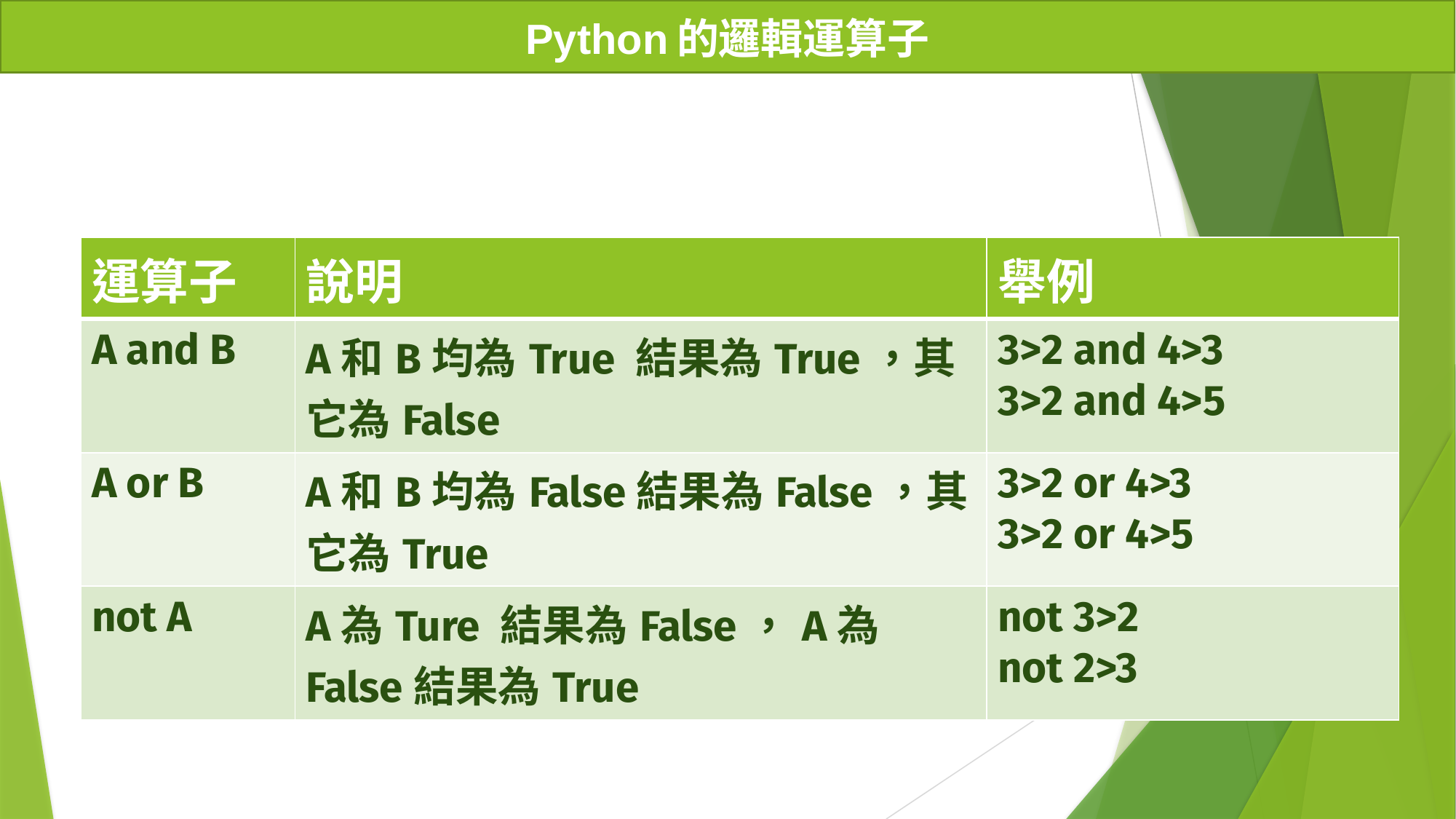

Python的邏輯運算子
| 運算子 | 說明 | 舉例 |
| --- | --- | --- |
| A and B | A和B均為True 結果為True，其它為False | 3>2 and 4>3 3>2 and 4>5 |
| A or B | A和B均為False結果為False，其它為True | 3>2 or 4>3 3>2 or 4>5 |
| not A | A為Ture 結果為False，A為False結果為True | not 3>2 not 2>3 |